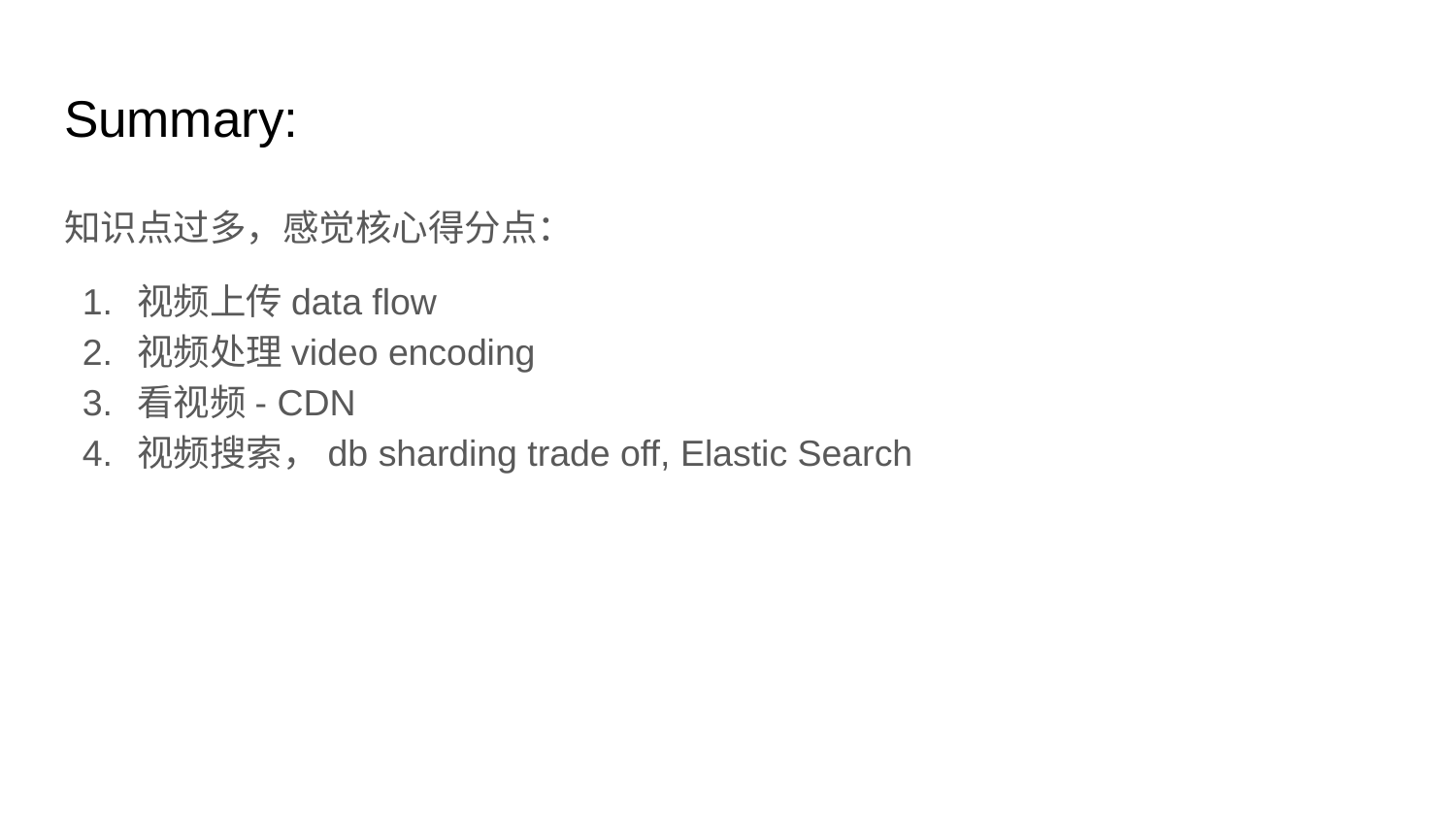

# Summary:
知识点过多，感觉核心得分点：
视频上传data flow
视频处理video encoding
看视频- CDN
视频搜索，db sharding trade off, Elastic Search